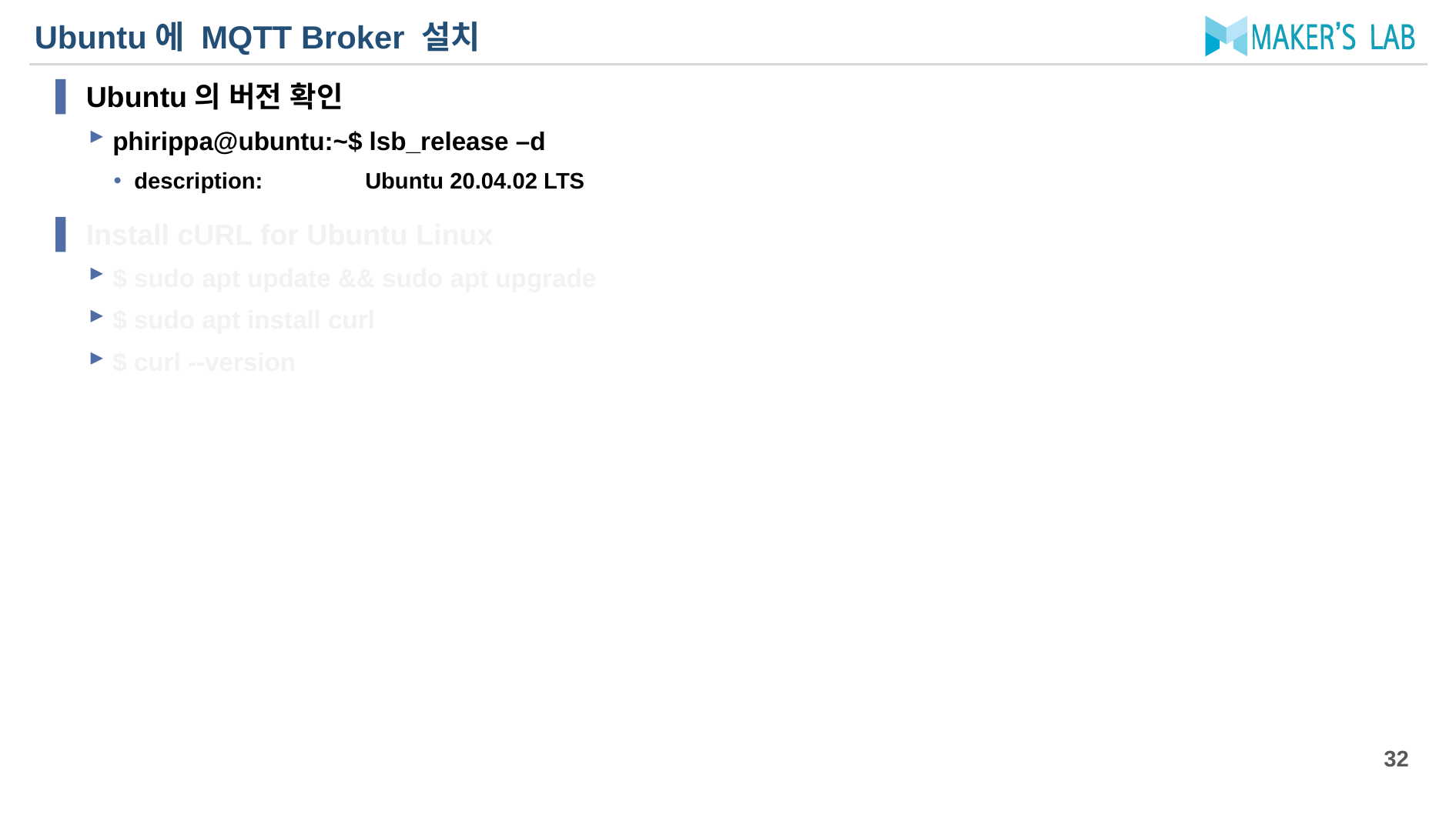

# Ubuntu에 MQTT Broker 설치
Ubuntu의 버전 확인
phirippa@ubuntu:~$ lsb_release –d
description:	Ubuntu 20.04.02 LTS
Install cURL for Ubuntu Linux
$ sudo apt update && sudo apt upgrade
$ sudo apt install curl
$ curl --version

32